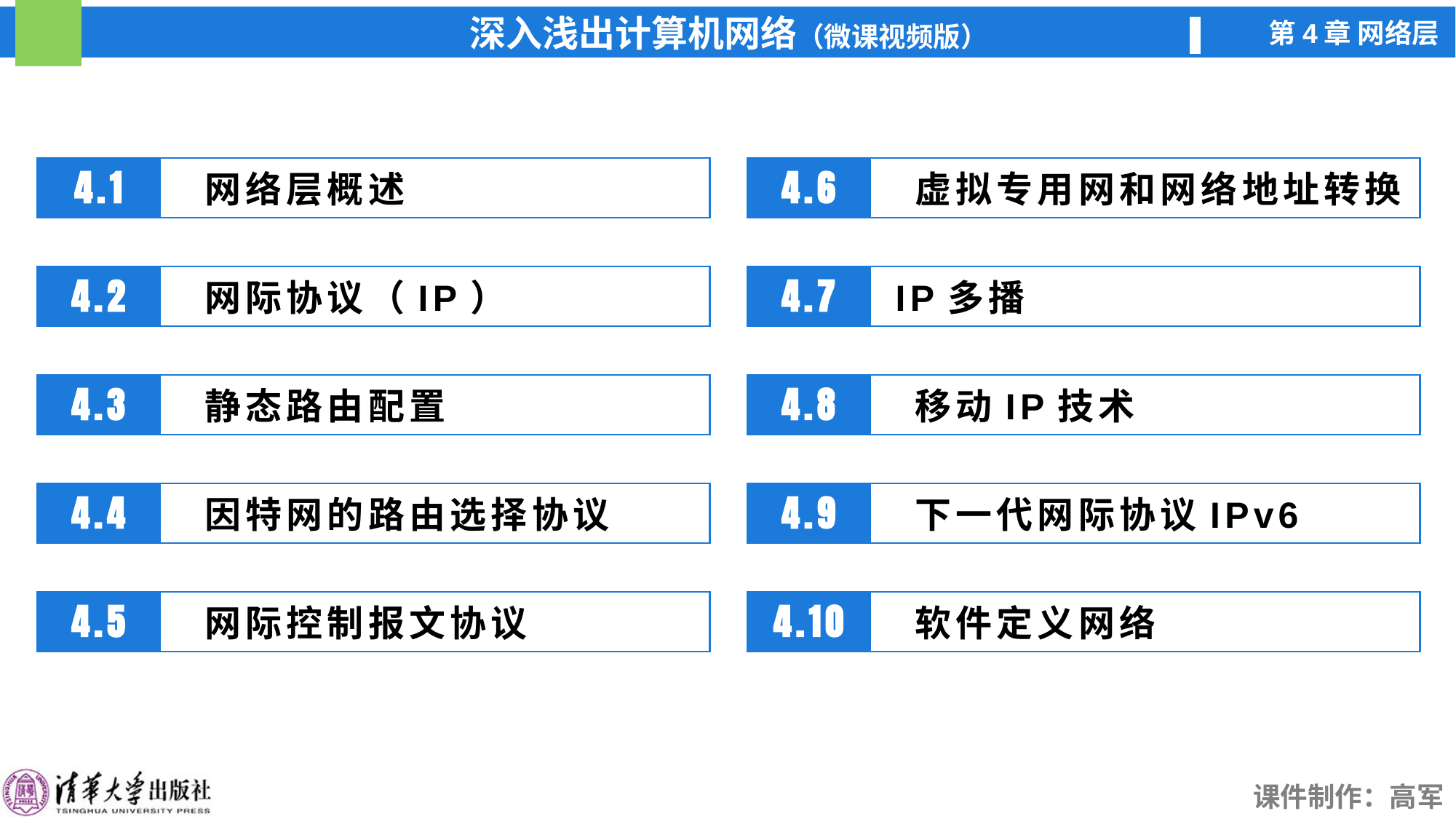

虚拟专用网和网络地址转换
4.6
  网络层概述
4.1
 IP多播
4.7
  网际协议（IP）
4.2
  移动IP技术
4.8
  静态路由配置
4.3
  下一代网际协议IPv6
4.9
  因特网的路由选择协议
4.4
  软件定义网络
4.10
  网际控制报文协议
4.5